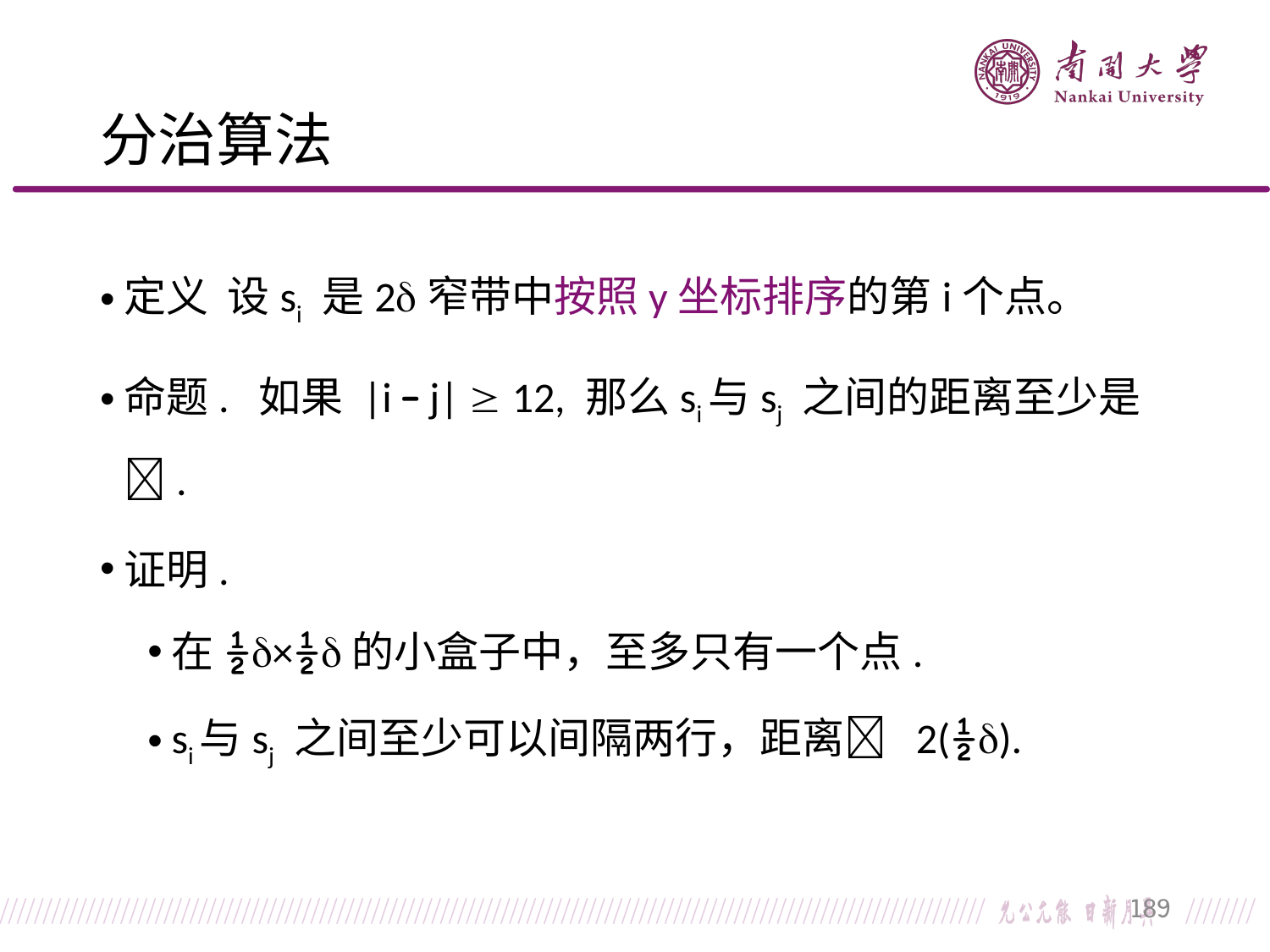

# 分治算法
定义  设si 是2δ窄带中按照y坐标排序的第i个点。
命题.  如果 |i – j| ≥ 12, 那么si与sj 之间的距离至少是δ.
证明.
在½δ×½δ的小盒子中，至多只有一个点.
si与sj 之间至少可以间隔两行，距离≥  2(½δ).
189